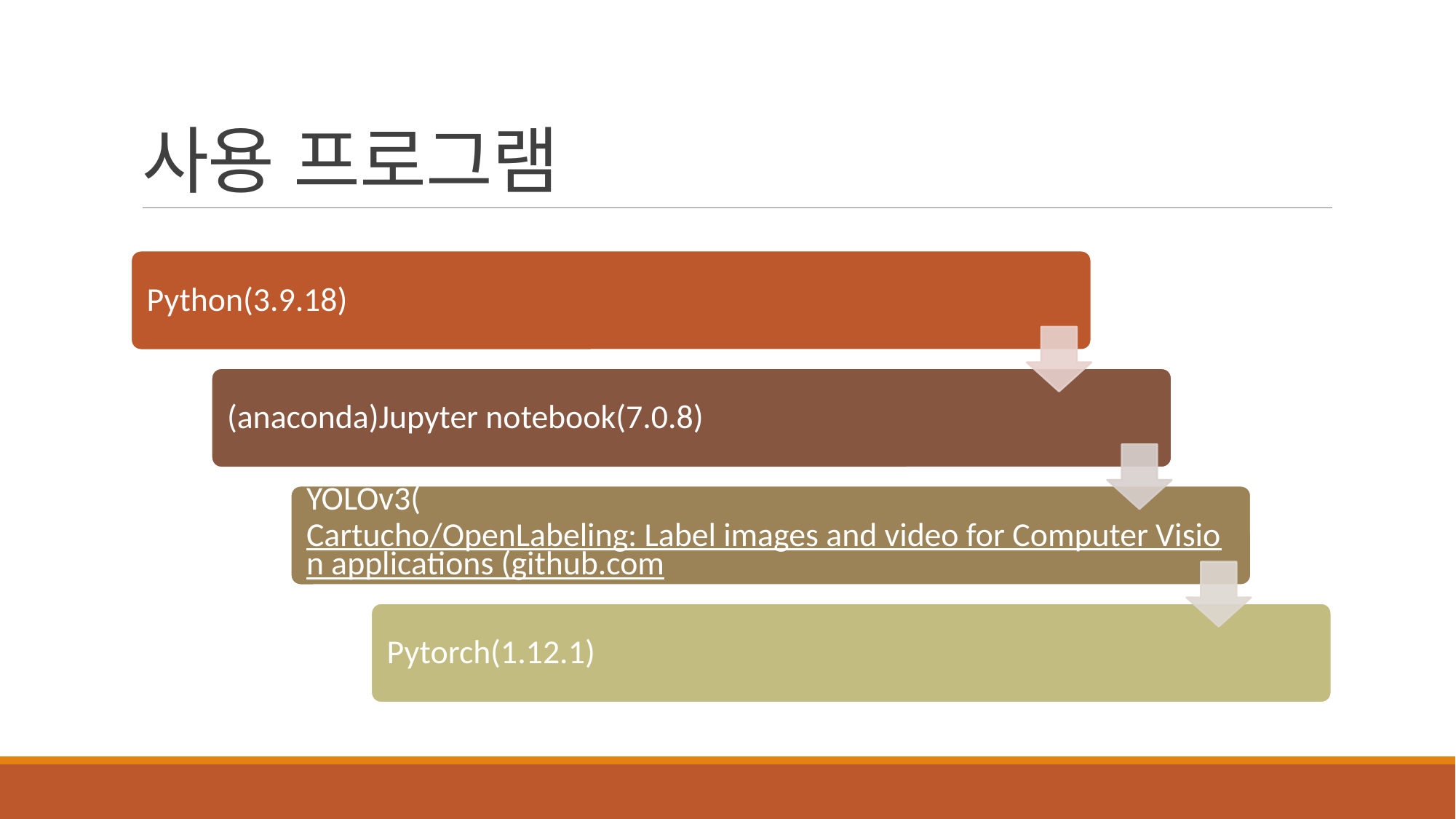

# 사용 프로그램
Python(3.9.18)
(anaconda)Jupyter notebook(7.0.8)
YOLOv3(Cartucho/OpenLabeling: Label images and video for Computer Vision applications (github.com))
Pytorch(1.12.1)